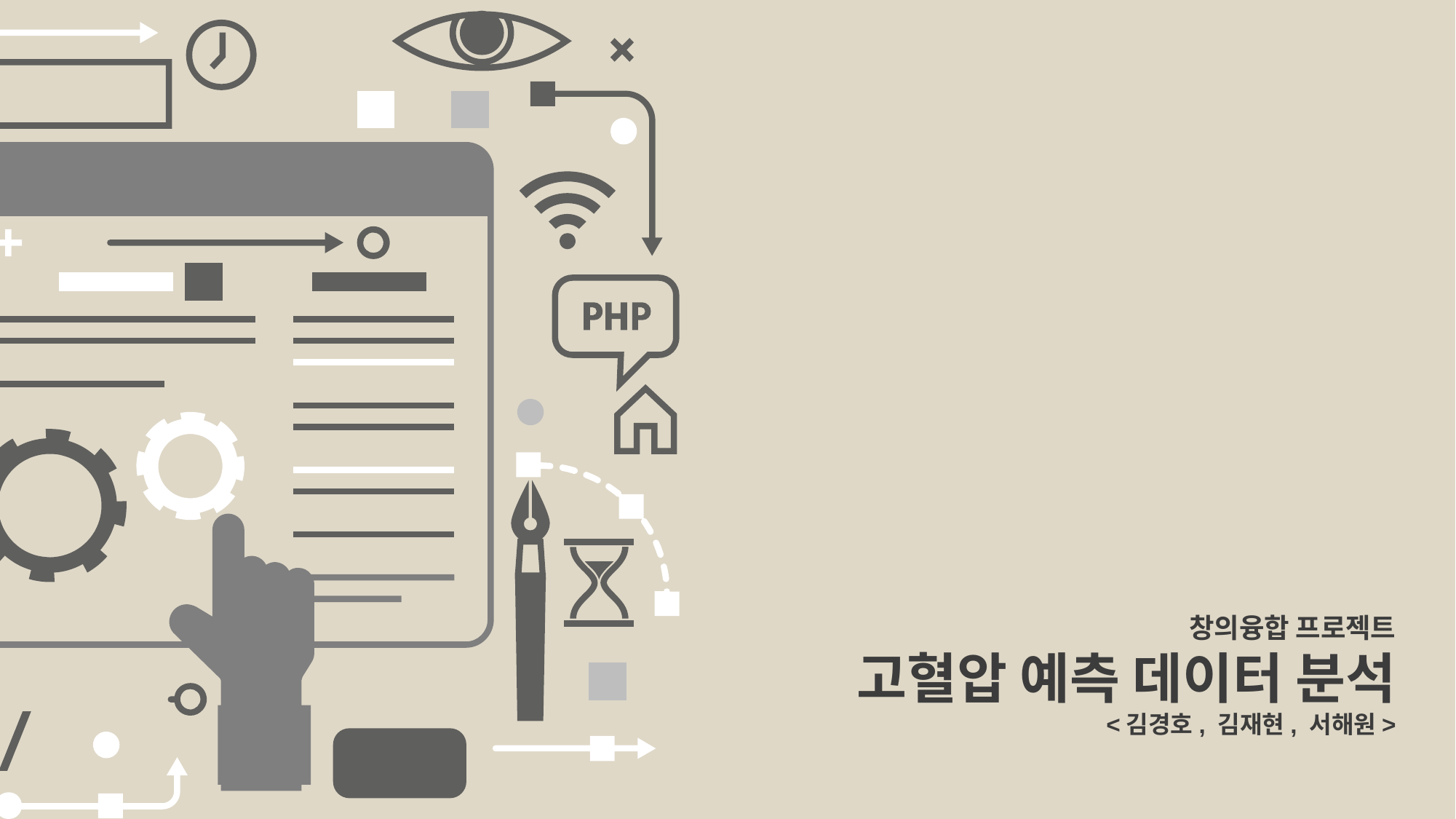

창의융합 프로젝트
고혈압 예측 데이터 분석
<김경호, 김재현, 서해원>